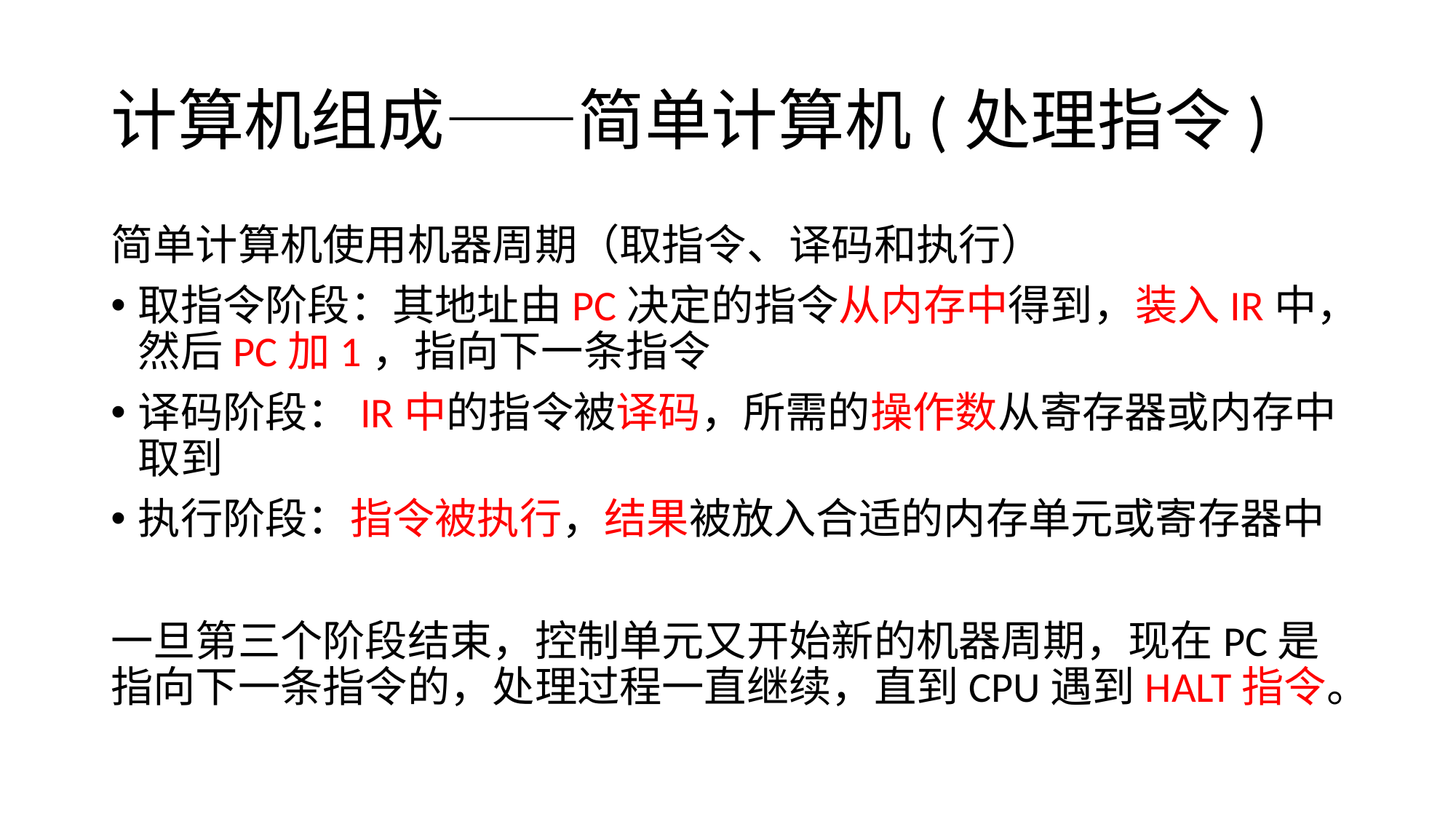

# 计算机组成——简单计算机(处理指令)
简单计算机使用机器周期（取指令、译码和执行）
取指令阶段：其地址由PC决定的指令从内存中得到，装入IR中，然后PC加1，指向下一条指令
译码阶段：IR中的指令被译码，所需的操作数从寄存器或内存中取到
执行阶段：指令被执行，结果被放入合适的内存单元或寄存器中

一旦第三个阶段结束，控制单元又开始新的机器周期，现在PC是指向下一条指令的，处理过程一直继续，直到CPU遇到HALT指令。